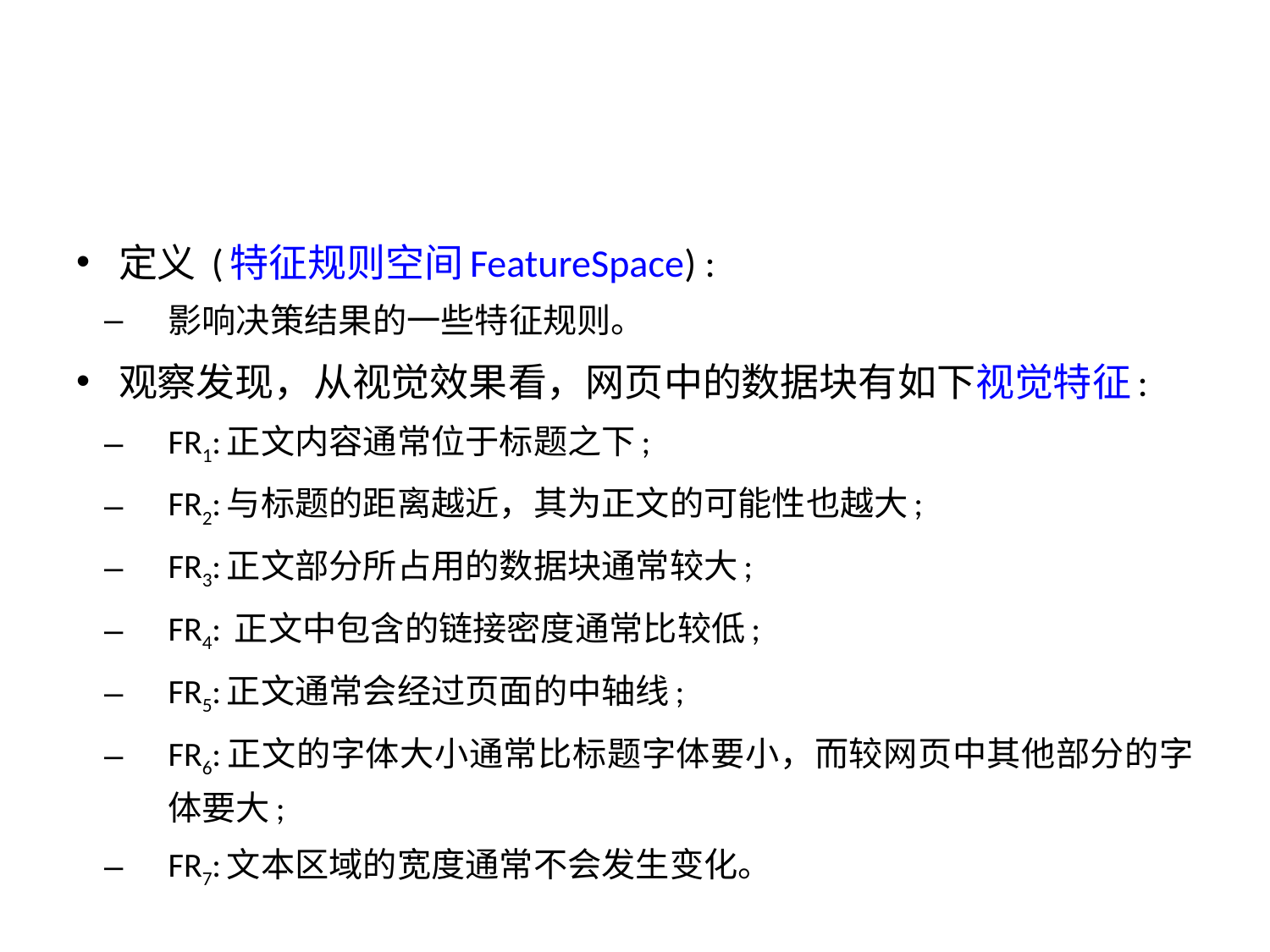

#
定义 (特征规则空间FeatureSpace) :
影响决策结果的一些特征规则。
观察发现，从视觉效果看，网页中的数据块有如下视觉特征:
FR1:正文内容通常位于标题之下;
FR2:与标题的距离越近，其为正文的可能性也越大;
FR3:正文部分所占用的数据块通常较大;
FR4: 正文中包含的链接密度通常比较低;
FR5:正文通常会经过页面的中轴线;
FR6:正文的字体大小通常比标题字体要小，而较网页中其他部分的字体要大;
FR7:文本区域的宽度通常不会发生变化。